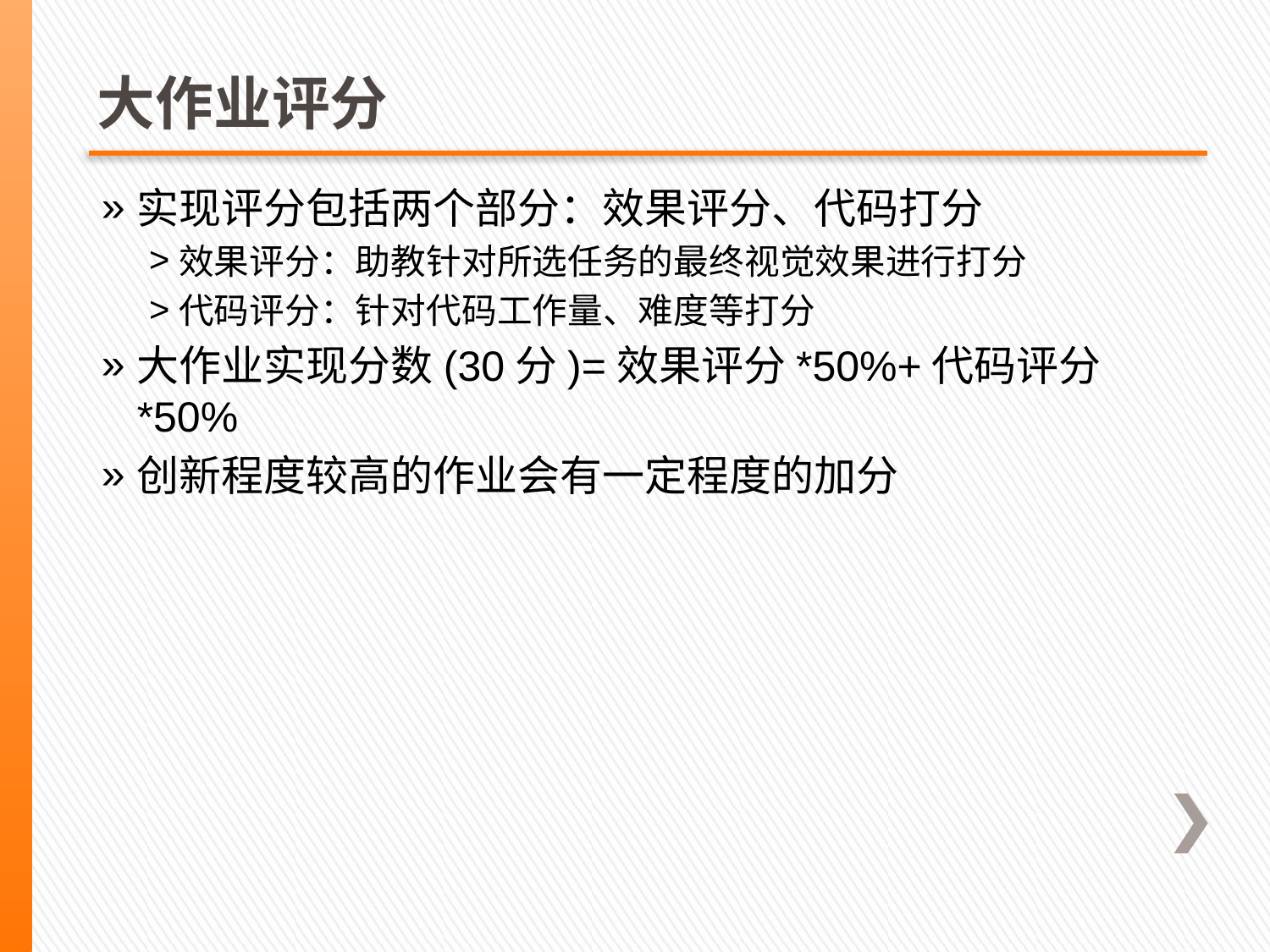

# 大作业评分
实现评分包括两个部分：效果评分、代码打分
效果评分：助教针对所选任务的最终视觉效果进行打分
代码评分：针对代码工作量、难度等打分
大作业实现分数(30分)=效果评分*50%+代码评分*50%
创新程度较高的作业会有一定程度的加分